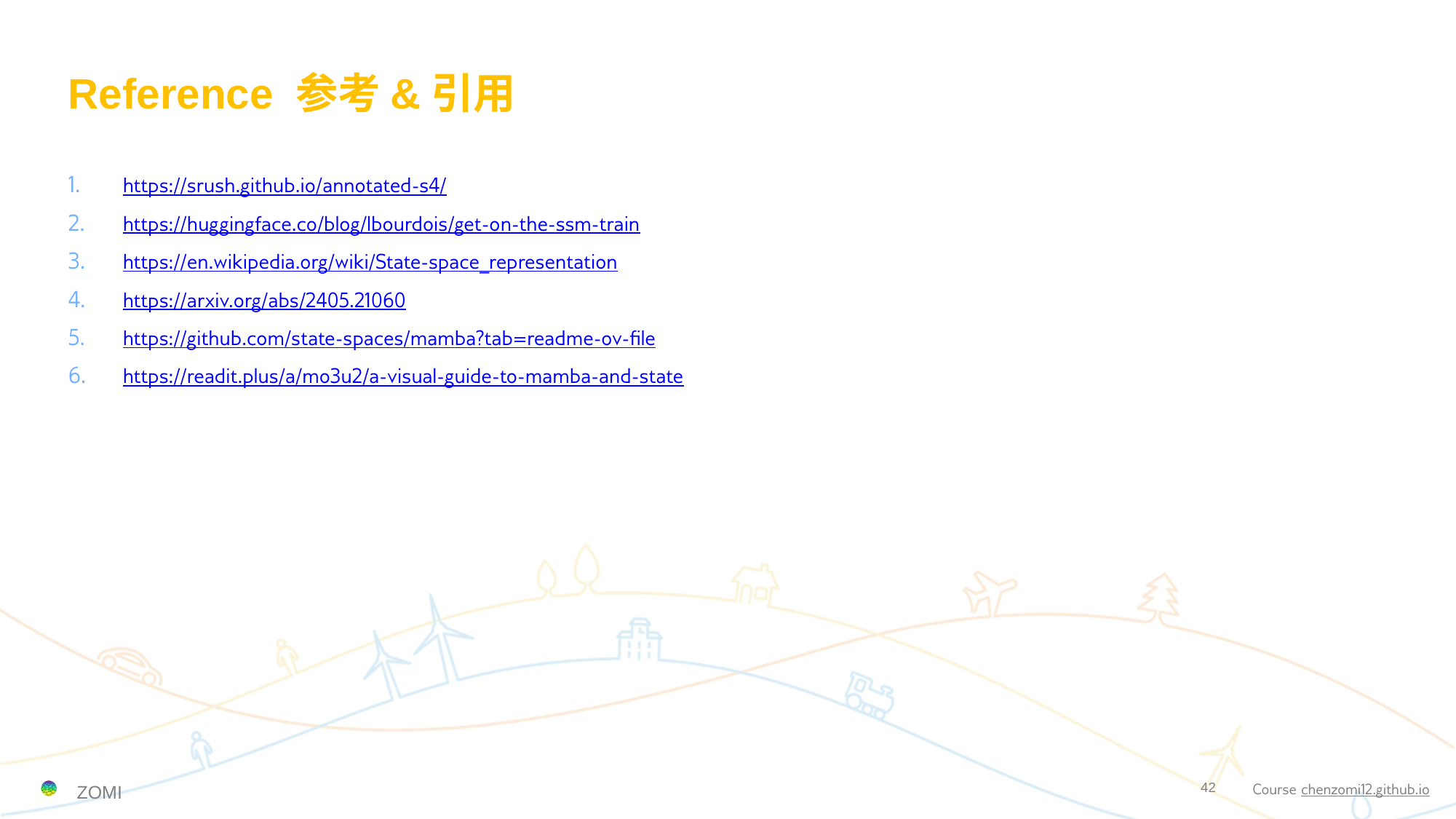

# Reference 参考&引用
https://srush.github.io/annotated-s4/
https://huggingface.co/blog/lbourdois/get-on-the-ssm-train
https://en.wikipedia.org/wiki/State-space_representation
https://arxiv.org/abs/2405.21060
https://github.com/state-spaces/mamba?tab=readme-ov-file
https://readit.plus/a/mo3u2/a-visual-guide-to-mamba-and-state